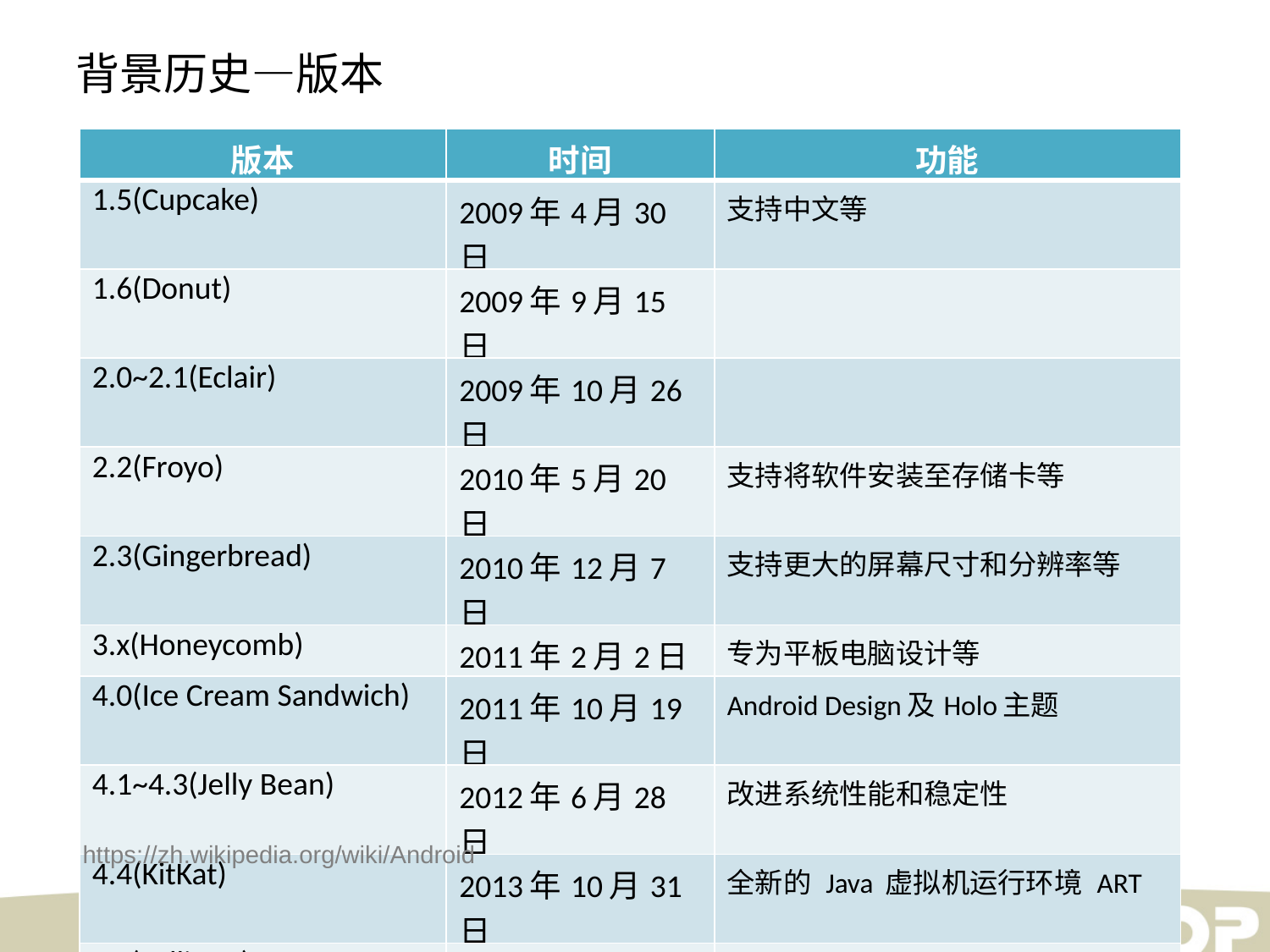

背景历史—版本
| 版本 | 时间 | 功能 |
| --- | --- | --- |
| 1.5(Cupcake) | 2009年4月30日 | 支持中文等 |
| 1.6(Donut) | 2009年9月15日 |  |
| 2.0~2.1(Eclair) | 2009年10月26日 |  |
| 2.2(Froyo) | 2010年5月20日 | 支持将软件安装至存储卡等 |
| 2.3(Gingerbread) | 2010年12月7日 | 支持更大的屏幕尺寸和分辨率等 |
| 3.x(Honeycomb) | 2011年2月2日 | 专为平板电脑设计等 |
| 4.0(Ice Cream Sandwich) | 2011年10月19日 | Android Design及Holo主题 |
| 4.1~4.3(Jelly Bean) | 2012年6月28日 | 改进系统性能和稳定性 |
| 4.4(KitKat) | 2013年10月31日 | 全新的 Java 虚拟机运行环境 ART |
| 5.x(Lollipop) | 2014年10月16日 | 支持64位处理器，增强安全性，MD |
| 6.x(Marshmallow) | 2015年10月5日 | 限制App访问权限，新增Doze功能 |
| 7.x(Android Nougat) | 2016年8月22日 | 支持多视窗模式 |
https://zh.wikipedia.org/wiki/Android